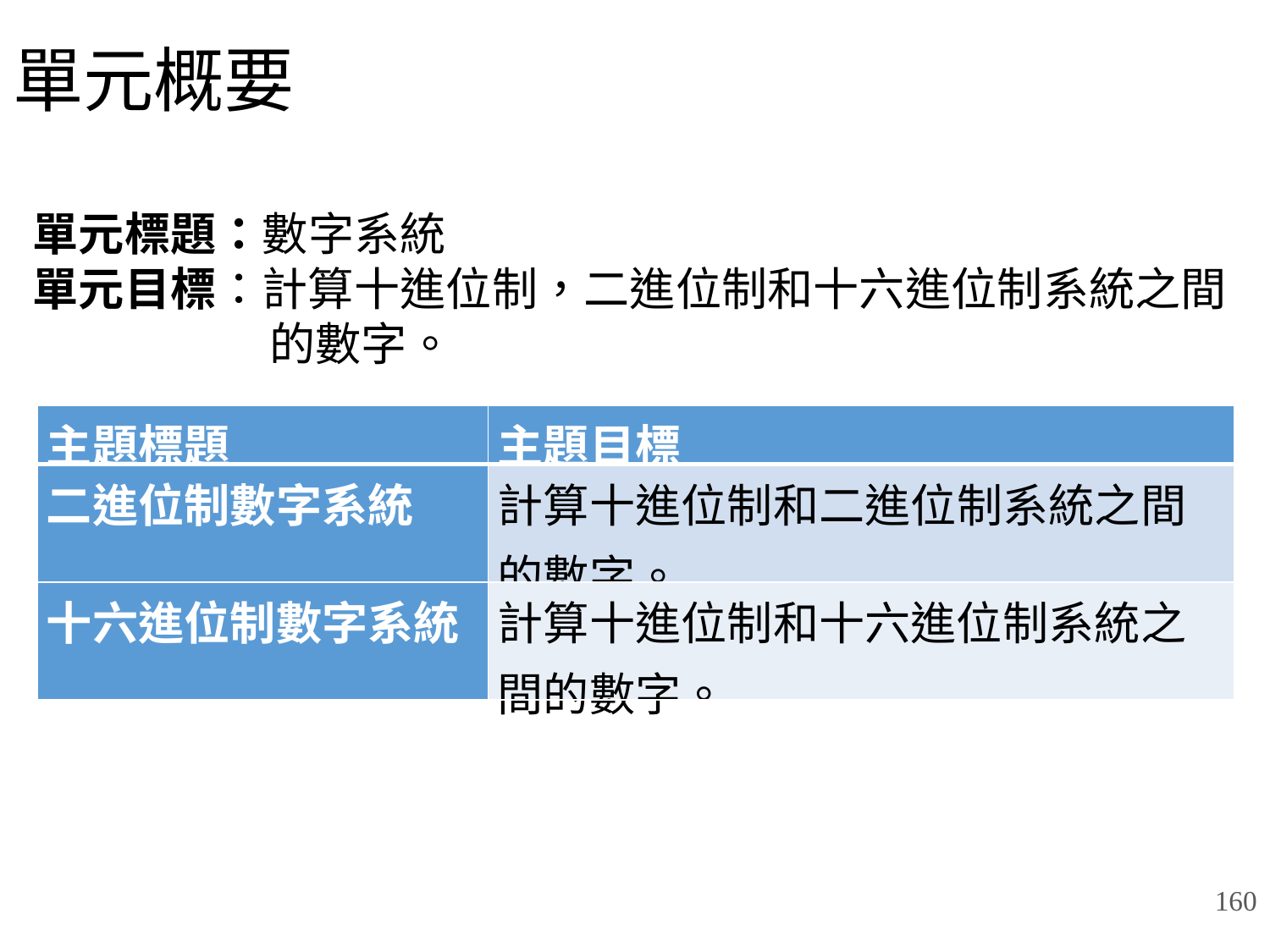

# 單元概要
單元標題：數字系統
單元目標：計算十進位制，二進位制和十六進位制系統之間的數字。
| 主題標題 | 主題目標 |
| --- | --- |
| 二進位制數字系統 | 計算十進位制和二進位制系統之間的數字。 |
| 十六進位制數字系統 | 計算十進位制和十六進位制系統之間的數字。 |
160